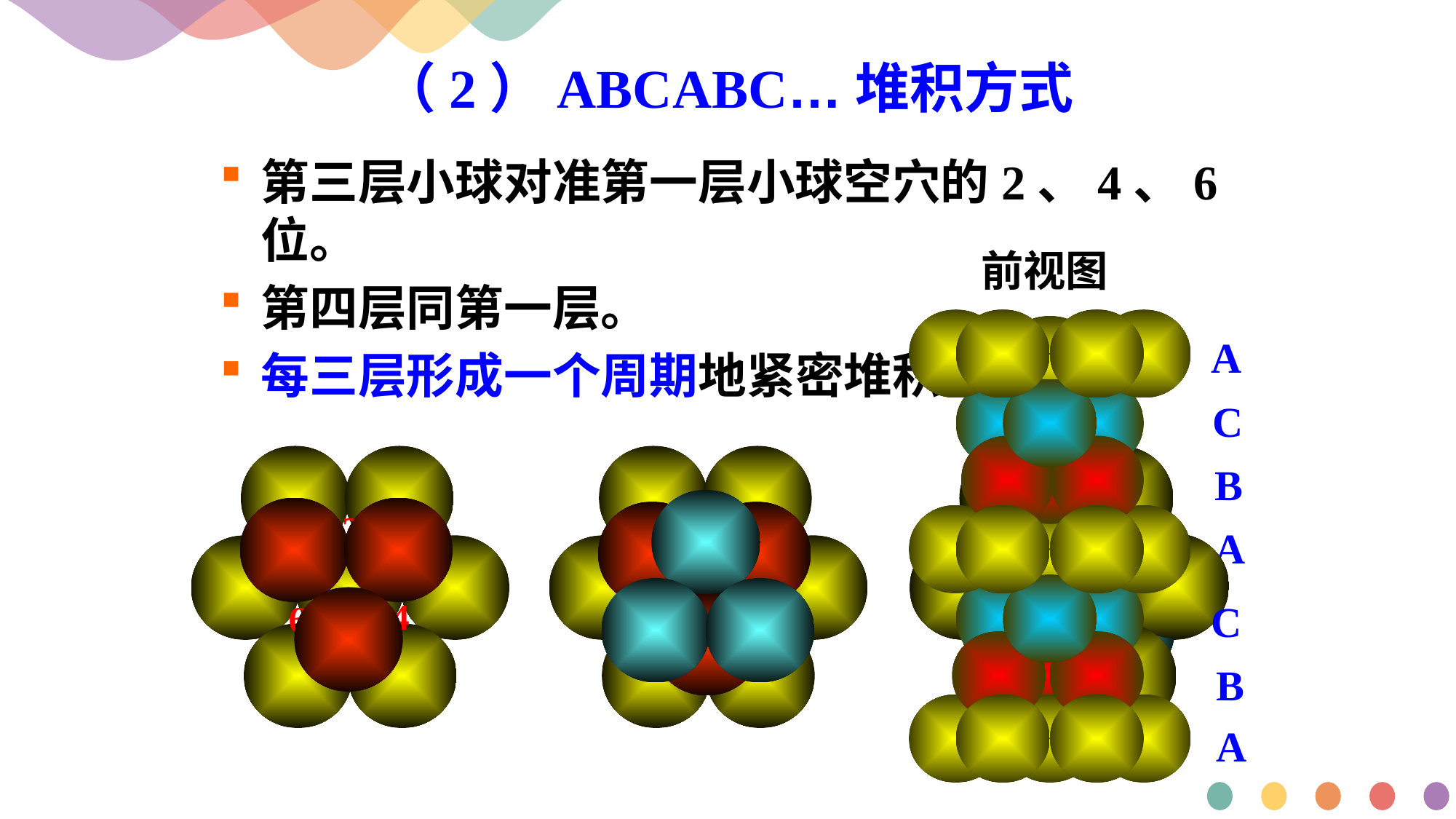

（2）ABCABC…堆积方式
第三层小球对准第一层小球空穴的2、4、6位。
第四层同第一层。
每三层形成一个周期地紧密堆积。
前视图

A
C

2
3
1
4
6
5

2
3
1
4
6
5

2
3
1
4
6
5

B

A

C

B
A